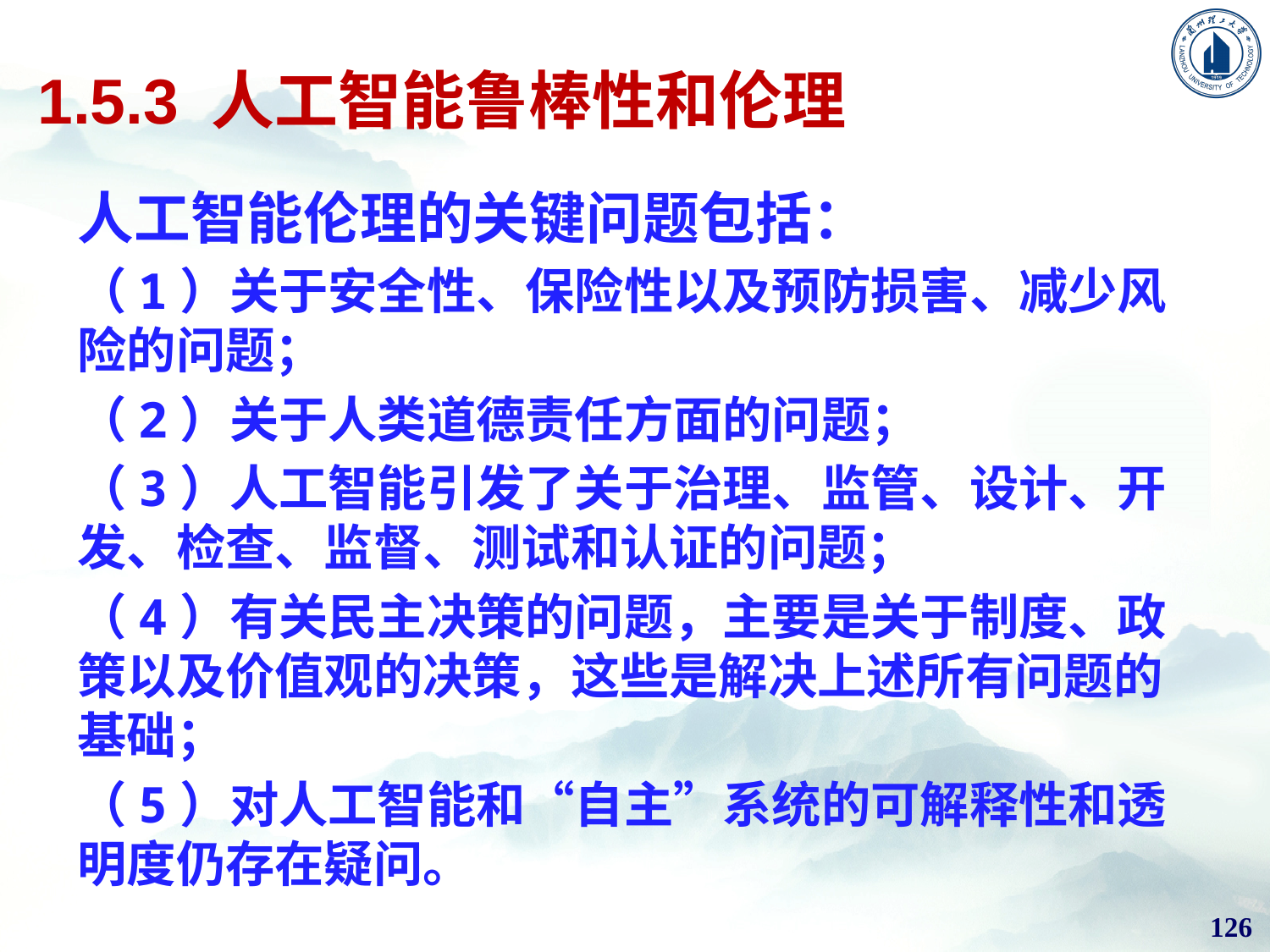

# 1.5.3 人工智能鲁棒性和伦理
人工智能伦理的关键问题包括：
（1）关于安全性、保险性以及预防损害、减少风险的问题；
（2）关于人类道德责任方面的问题；
（3）人工智能引发了关于治理、监管、设计、开发、检查、监督、测试和认证的问题；
（4）有关民主决策的问题，主要是关于制度、政策以及价值观的决策，这些是解决上述所有问题的基础；
（5）对人工智能和“自主”系统的可解释性和透明度仍存在疑问。
126